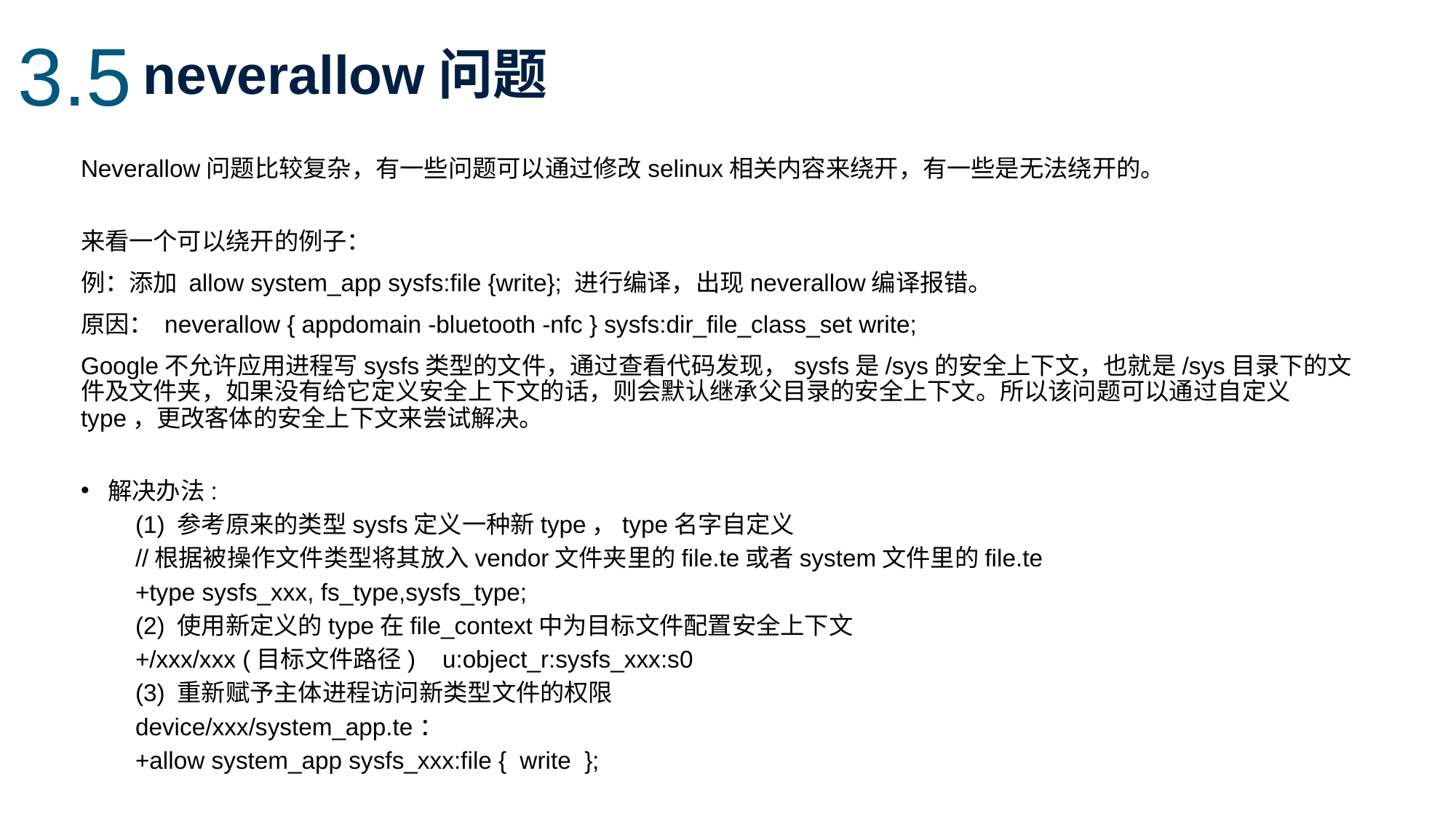

3.5
neverallow问题
Neverallow问题比较复杂，有一些问题可以通过修改selinux相关内容来绕开，有一些是无法绕开的。

来看一个可以绕开的例子：
例：添加 allow system_app sysfs:file {write}; 进行编译，出现neverallow编译报错。
原因： neverallow { appdomain -bluetooth -nfc } sysfs:dir_file_class_set write;
Google不允许应用进程写sysfs类型的文件，通过查看代码发现，sysfs是/sys的安全上下文，也就是/sys目录下的文件及文件夹，如果没有给它定义安全上下文的话，则会默认继承父目录的安全上下文。所以该问题可以通过自定义type，更改客体的安全上下文来尝试解决。

解决办法:
(1) 参考原来的类型sysfs定义一种新type，type名字自定义
//根据被操作文件类型将其放入vendor文件夹里的file.te或者system文件里的file.te
+type sysfs_xxx, fs_type,sysfs_type;
(2) 使用新定义的type在file_context中为目标文件配置安全上下文
+/xxx/xxx (目标文件路径)    u:object_r:sysfs_xxx:s0
(3) 重新赋予主体进程访问新类型文件的权限
device/xxx/system_app.te：
+allow system_app sysfs_xxx:file {  write  };